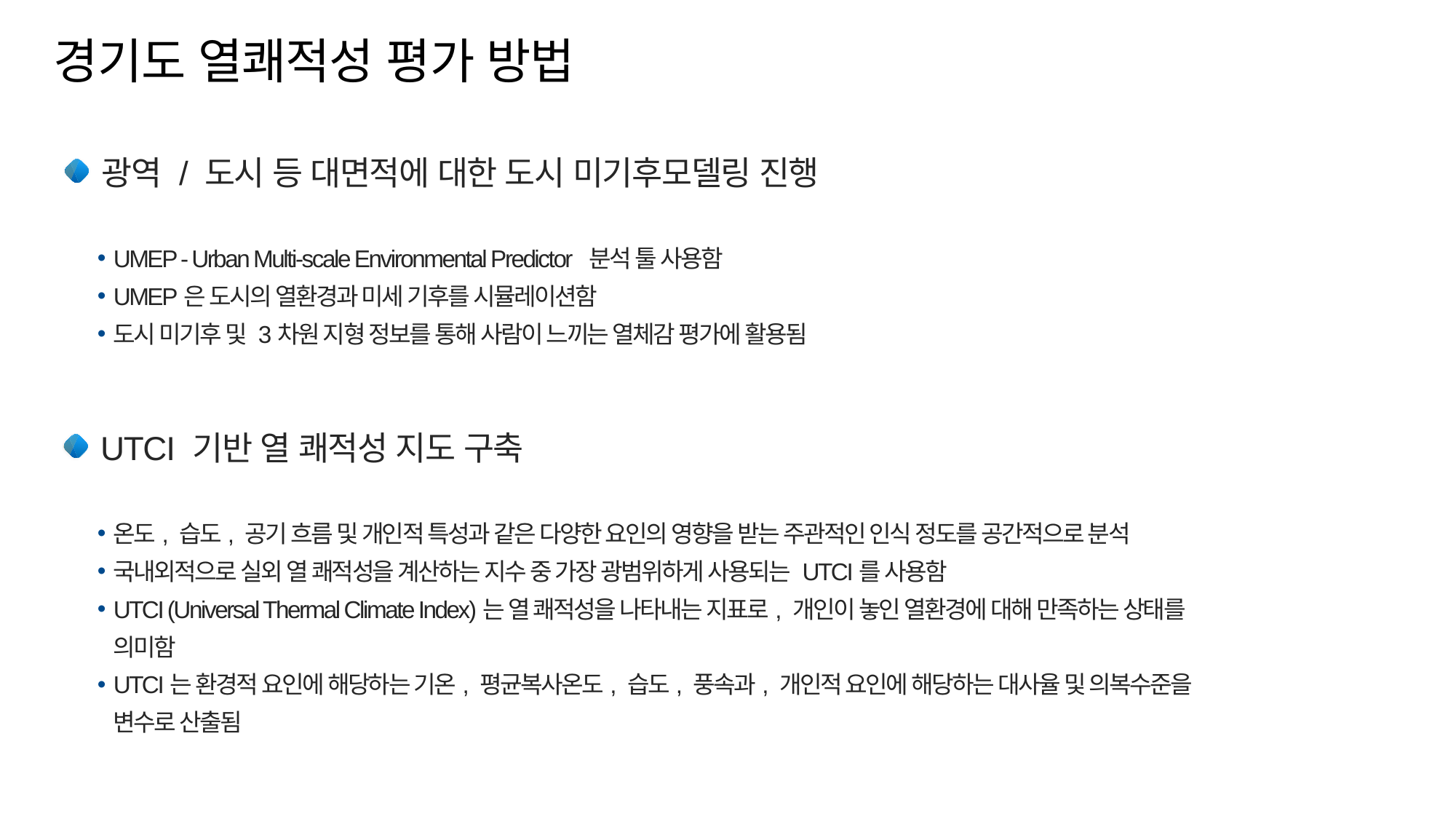

경기도 열쾌적성 평가 방법
광역 / 도시 등 대면적에 대한 도시 미기후모델링 진행

UMEP - Urban Multi-scale Environmental Predictor  분석 툴 사용함
UMEP은 도시의 열환경과 미세 기후를 시뮬레이션함
도시 미기후 및 3차원 지형 정보를 통해 사람이 느끼는 열체감 평가에 활용됨
UTCI 기반 열 쾌적성 지도 구축

온도, 습도, 공기 흐름 및 개인적 특성과 같은 다양한 요인의 영향을 받는 주관적인 인식 정도를 공간적으로 분석
국내외적으로 실외 열 쾌적성을 계산하는 지수 중 가장 광범위하게 사용되는 UTCI를 사용함
UTCI (Universal Thermal Climate Index)는 열 쾌적성을 나타내는 지표로, 개인이 놓인 열환경에 대해 만족하는 상태를 의미함
UTCI는 환경적 요인에 해당하는 기온, 평균복사온도, 습도, 풍속과, 개인적 요인에 해당하는 대사율 및 의복수준을 변수로 산출됨